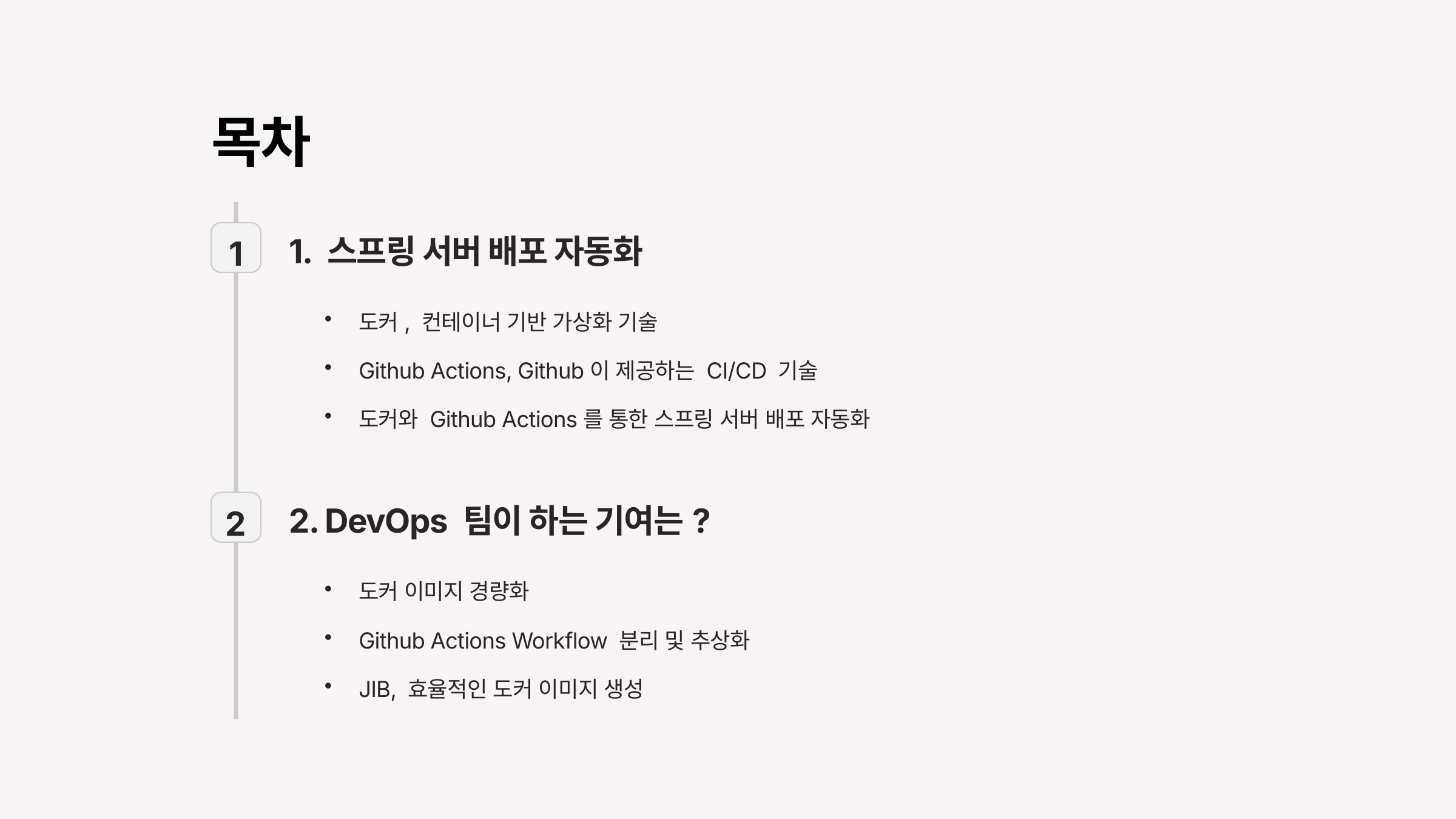

목차

1. 스프링 서버 배포 자동화
1

도커, 컨테이너 기반 가상화 기술
Github Actions, Github이 제공하는 CI/CD 기술
도커와 Github Actions를 통한 스프링 서버 배포 자동화

2. DevOps 팀이 하는 기여는?
2

도커 이미지 경량화
Github Actions Workflow 분리 및 추상화
JIB, 효율적인 도커 이미지 생성